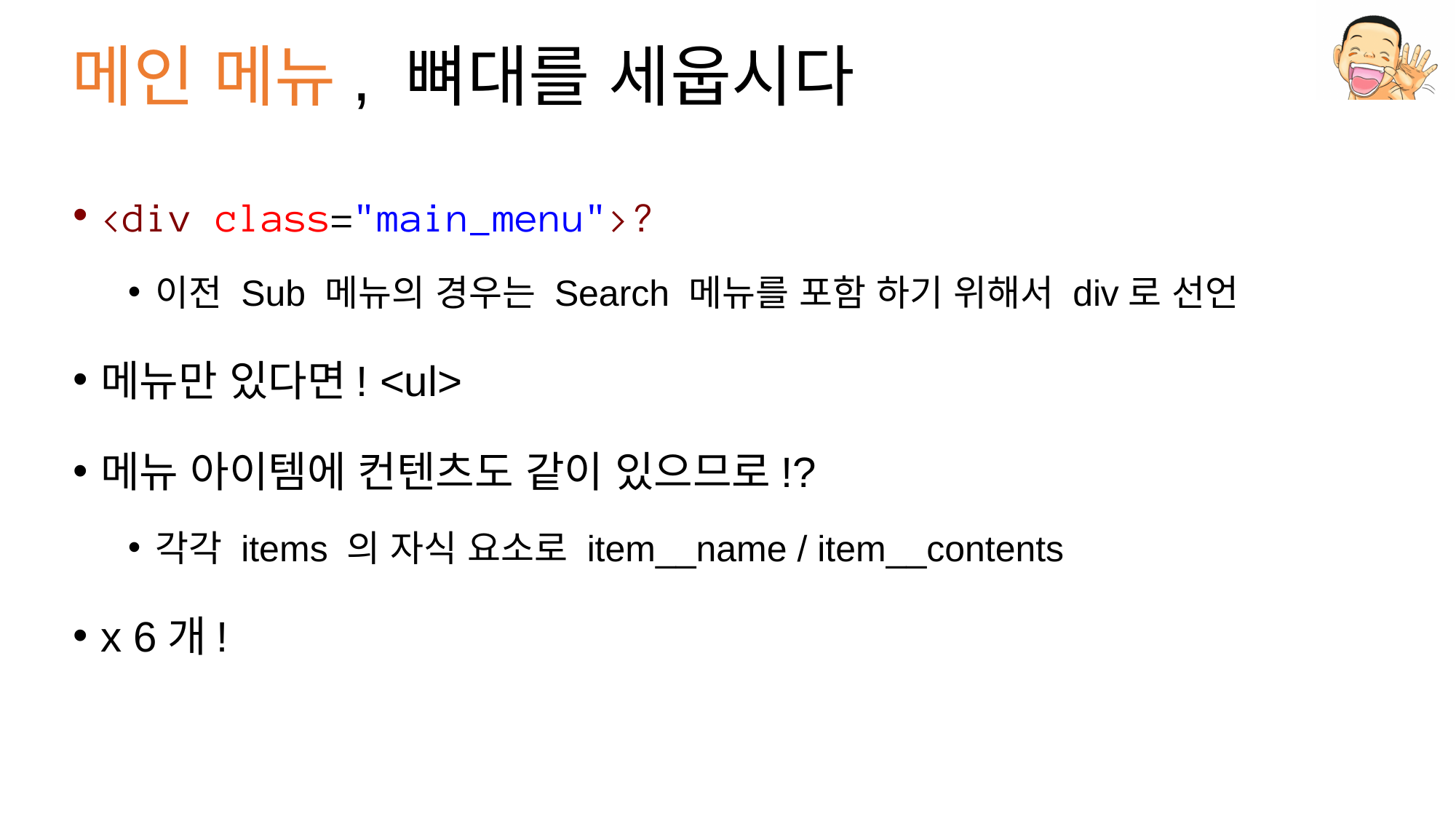

# 메인 메뉴, 뼈대를 세웁시다
<div class="main_menu">?
이전 Sub 메뉴의 경우는 Search 메뉴를 포함 하기 위해서 div로 선언
메뉴만 있다면! <ul>
메뉴 아이템에 컨텐츠도 같이 있으므로!?
각각 items 의 자식 요소로 item__name / item__contents
x 6개!